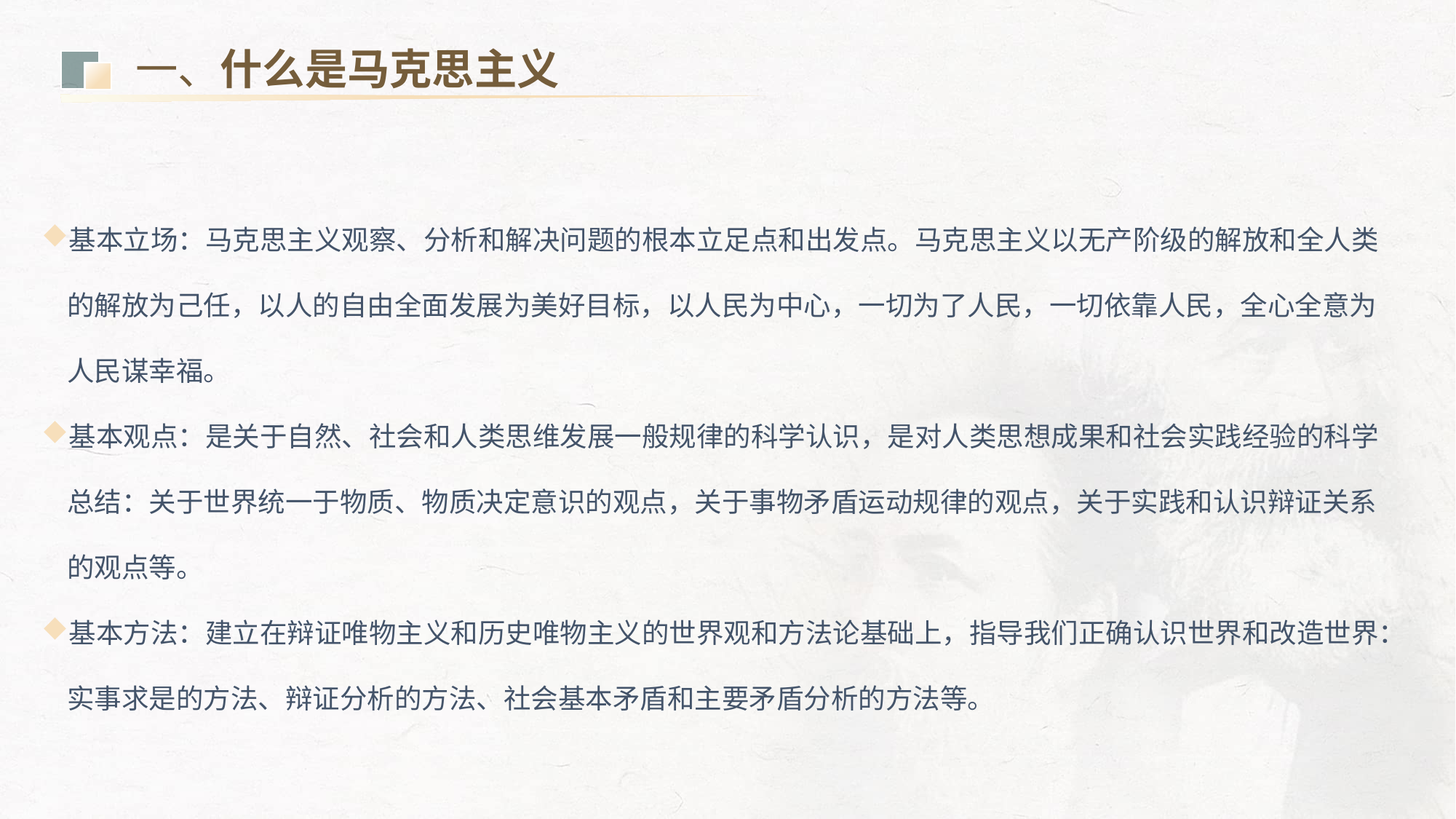

一、什么是马克思主义

基本立场：马克思主义观察、分析和解决问题的根本立足点和出发点。马克思主义以无产阶级的解放和全人类的解放为己任，以人的自由全面发展为美好目标，以人民为中心，一切为了人民，一切依靠人民，全心全意为人民谋幸福。
基本观点：是关于自然、社会和人类思维发展一般规律的科学认识，是对人类思想成果和社会实践经验的科学总结：关于世界统一于物质、物质决定意识的观点，关于事物矛盾运动规律的观点，关于实践和认识辩证关系的观点等。
基本方法：建立在辩证唯物主义和历史唯物主义的世界观和方法论基础上，指导我们正确认识世界和改造世界：实事求是的方法、辩证分析的方法、社会基本矛盾和主要矛盾分析的方法等。